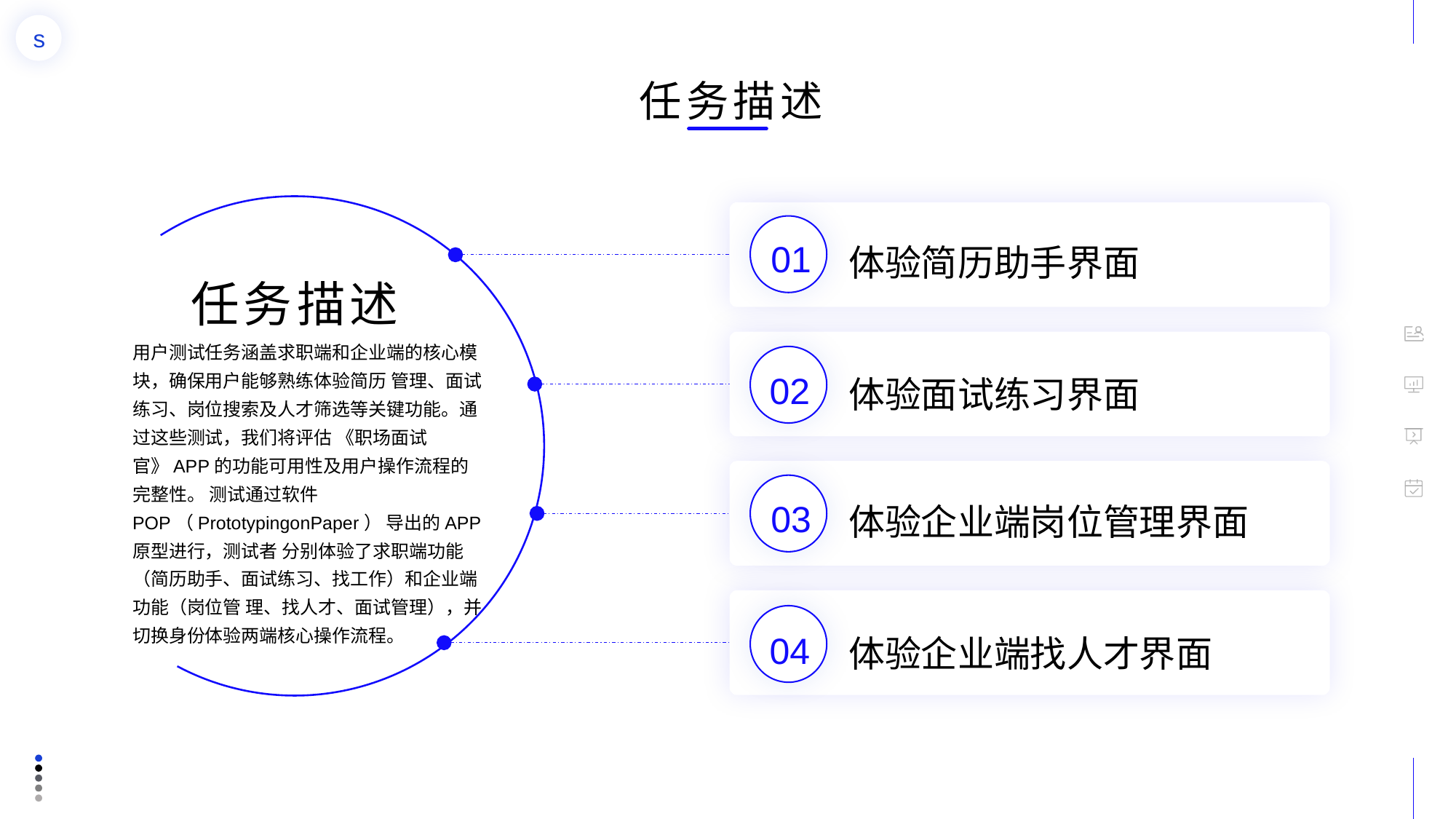

任务描述

体验简历助手界面
01
任务描述
用户测试任务涵盖求职端和企业端的核心模块，确保用户能够熟练体验简历 管理、面试练习、岗位搜索及人才筛选等关键功能。通过这些测试，我们将评估 《职场面试官》APP的功能可用性及用户操作流程的完整性。 测试通过软件 POP（PrototypingonPaper） 导出的APP原型进行，测试者 分别体验了求职端功能（简历助手、面试练习、找工作）和企业端功能（岗位管 理、找人才、面试管理），并切换身份体验两端核心操作流程。

体验面试练习界面
02

体验企业端岗位管理界面
03

体验企业端找人才界面
04